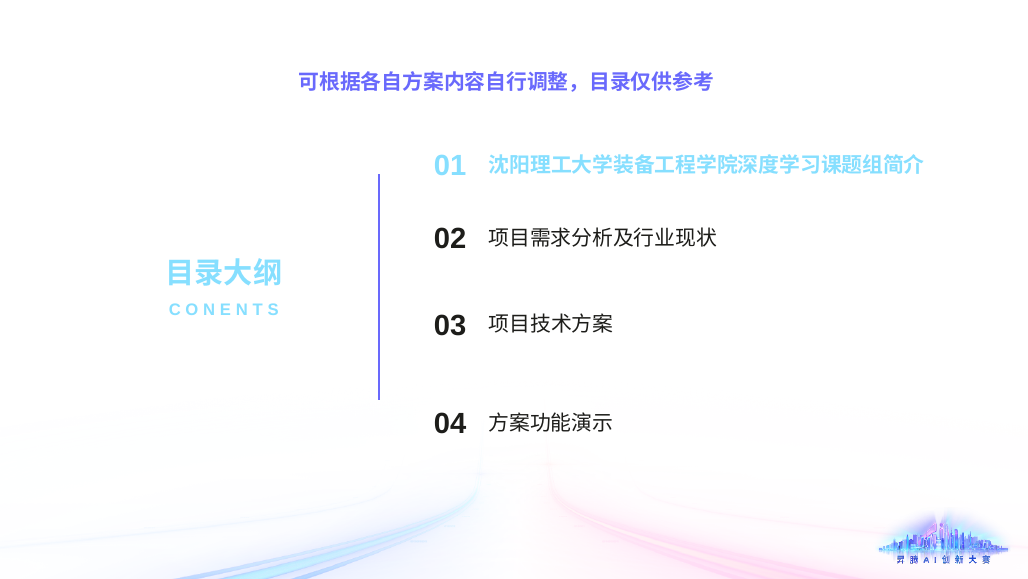

可根据各自方案内容自行调整，目录仅供参考
01
沈阳理工大学装备工程学院深度学习课题组简介
02
项目需求分析及行业现状
目录大纲
C O N E N T S
基于昇腾的解决方案介绍
技术亮点及优势
商业模式及市场前景
案例介绍
03
项目技术方案
04
方案功能演示